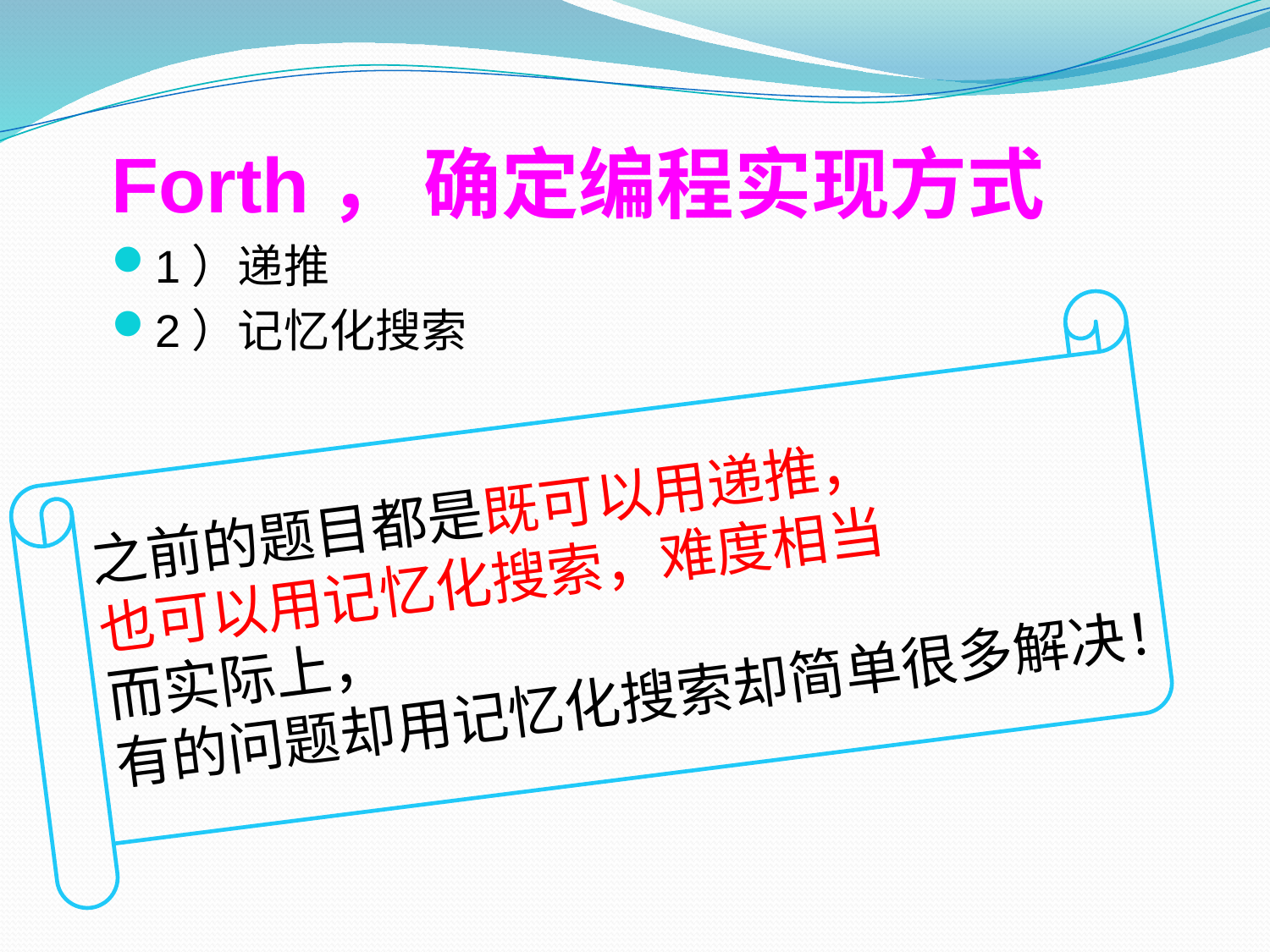

Forth， 确定编程实现方式
1）递推
2）记忆化搜索

之前的题目都是既可以用递推，
也可以用记忆化搜索，难度相当
而实际上，
有的问题却用记忆化搜索却简单很多解决！